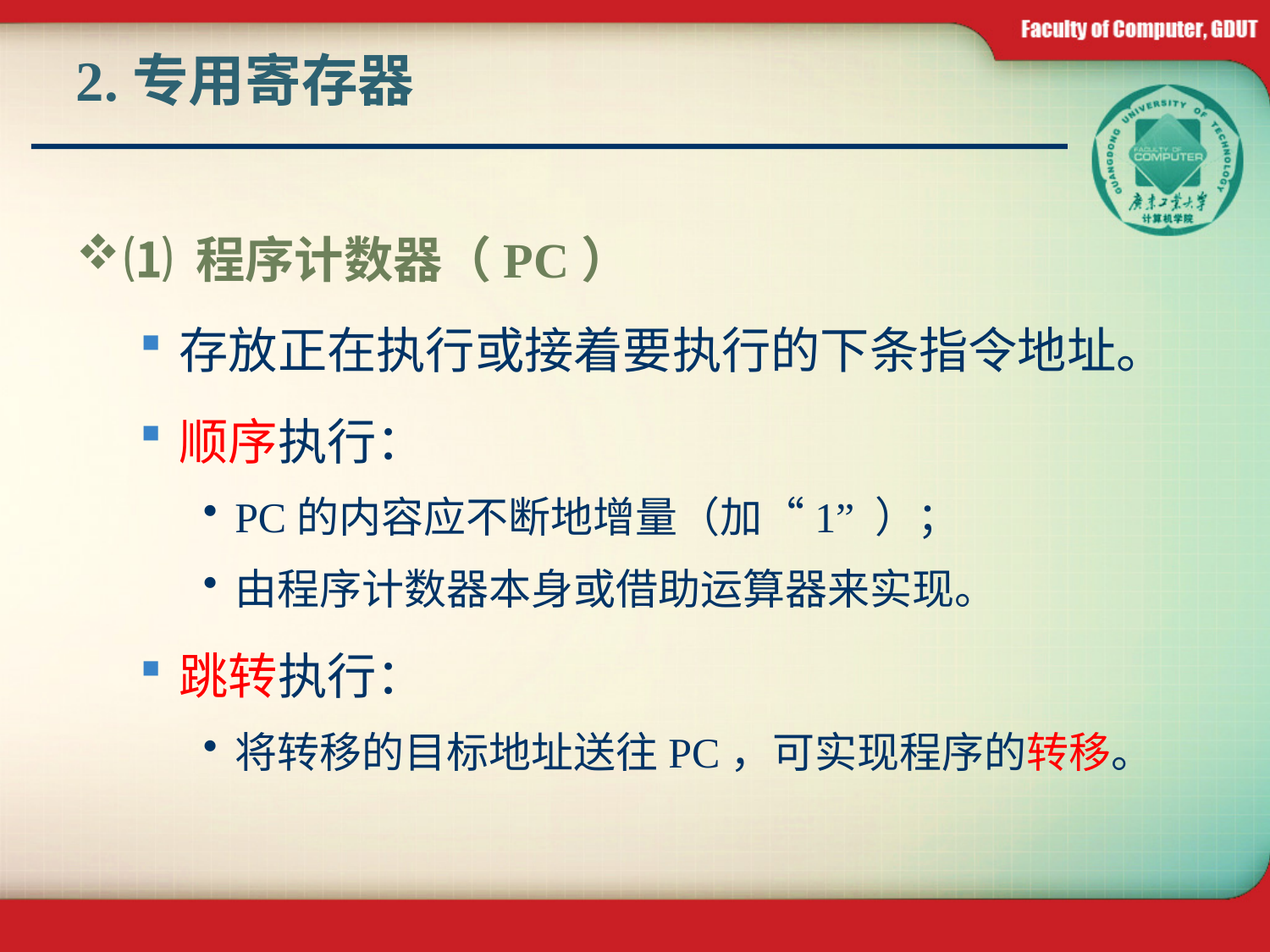

# 2.专用寄存器
⑴ 程序计数器（PC）
存放正在执行或接着要执行的下条指令地址。
顺序执行：
PC的内容应不断地增量（加“1” ）；
由程序计数器本身或借助运算器来实现。
跳转执行：
将转移的目标地址送往PC，可实现程序的转移。